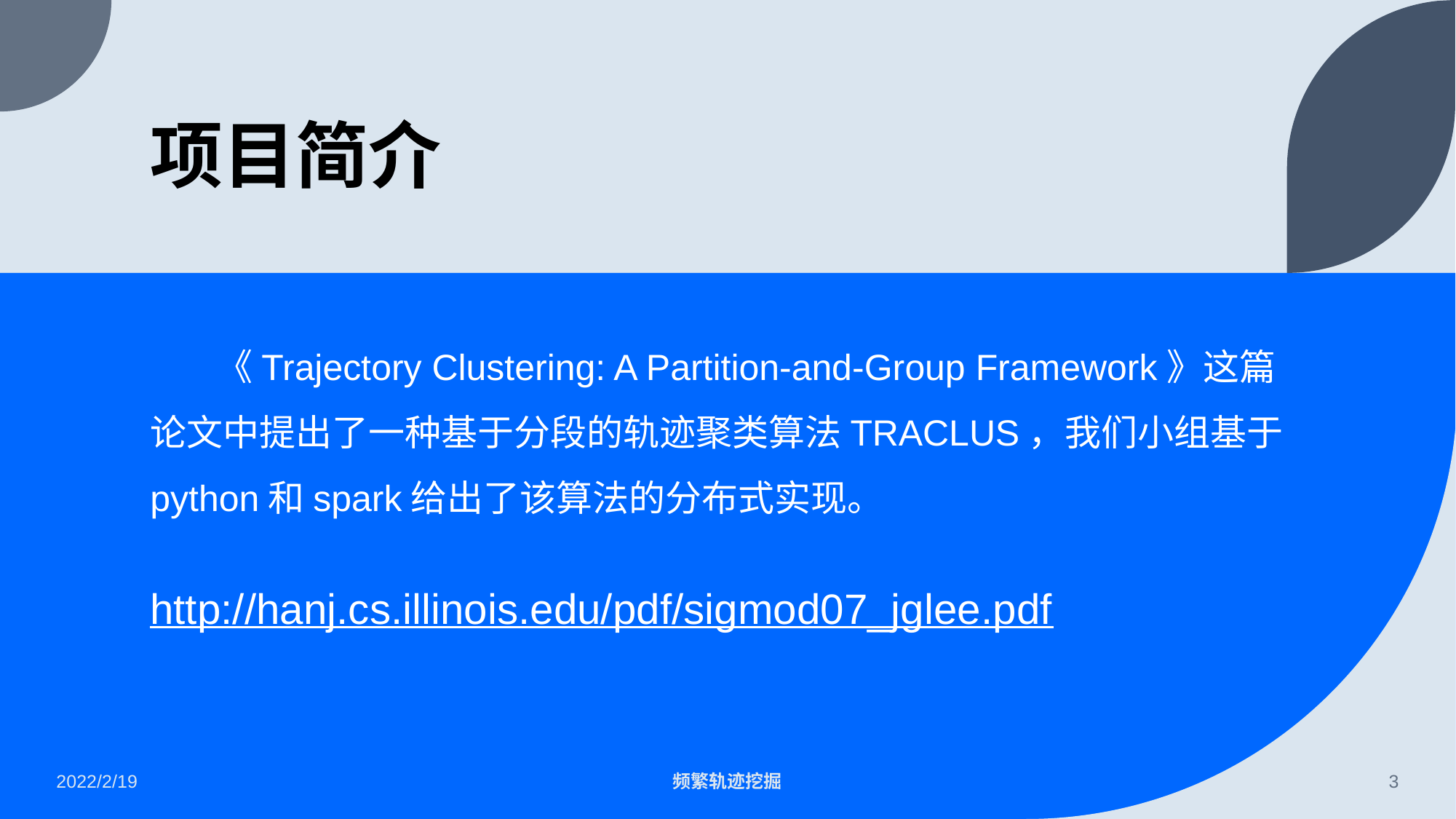

# 项目简介
       《Trajectory Clustering: A Partition-and-Group Framework》这篇论文中提出了一种基于分段的轨迹聚类算法TRACLUS，我们小组基于python和spark给出了该算法的分布式实现。
http://hanj.cs.illinois.edu/pdf/sigmod07_jglee.pdf
2022/2/19
频繁轨迹挖掘
3